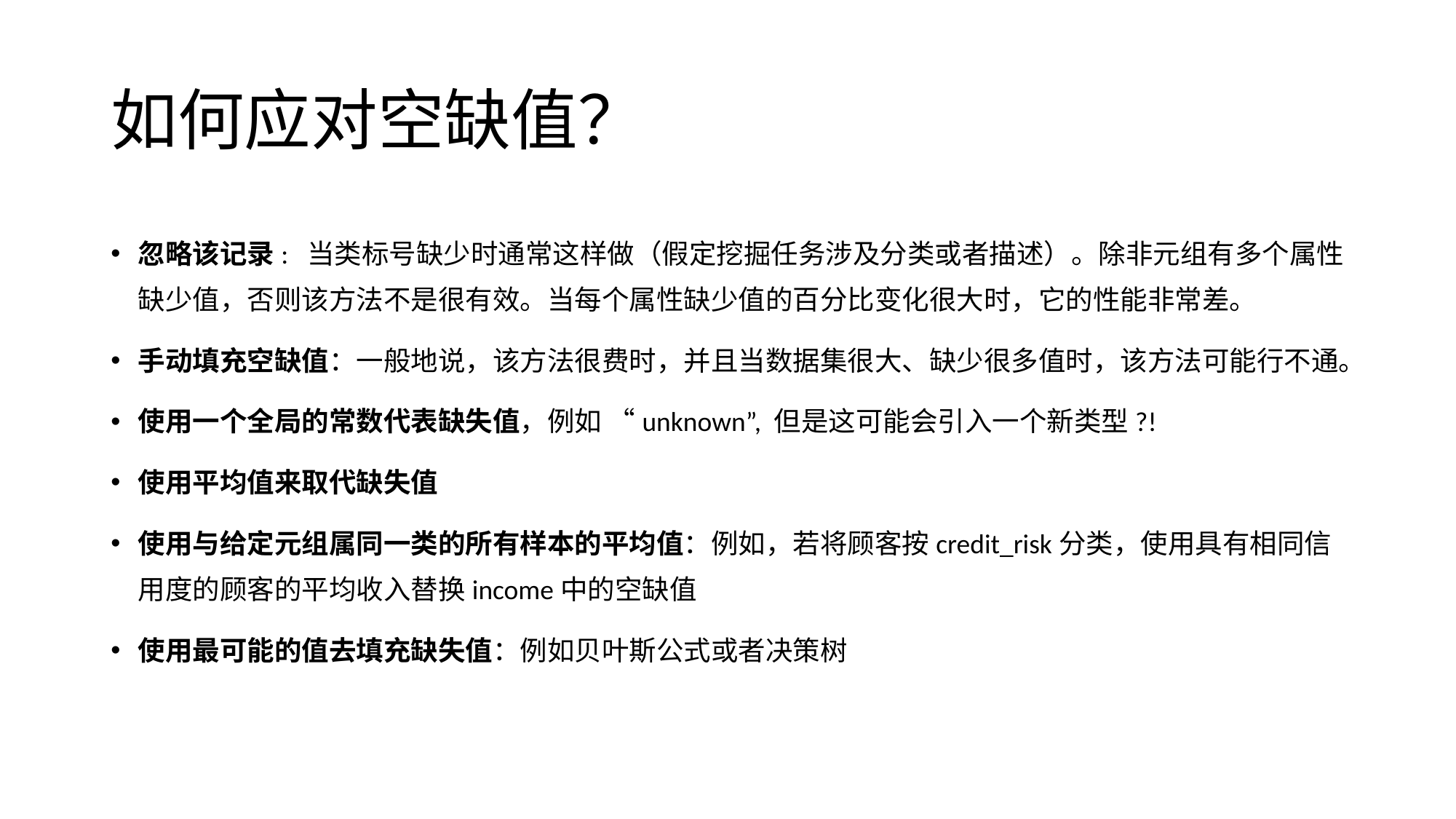

# 如何应对空缺值？
忽略该记录:  当类标号缺少时通常这样做（假定挖掘任务涉及分类或者描述）。除非元组有多个属性缺少值，否则该方法不是很有效。当每个属性缺少值的百分比变化很大时，它的性能非常差。
手动填充空缺值：一般地说，该方法很费时，并且当数据集很大、缺少很多值时，该方法可能行不通。
使用一个全局的常数代表缺失值，例如 “unknown”, 但是这可能会引入一个新类型?!
使用平均值来取代缺失值
使用与给定元组属同一类的所有样本的平均值：例如，若将顾客按credit_risk分类，使用具有相同信用度的顾客的平均收入替换income中的空缺值
使用最可能的值去填充缺失值：例如贝叶斯公式或者决策树

15